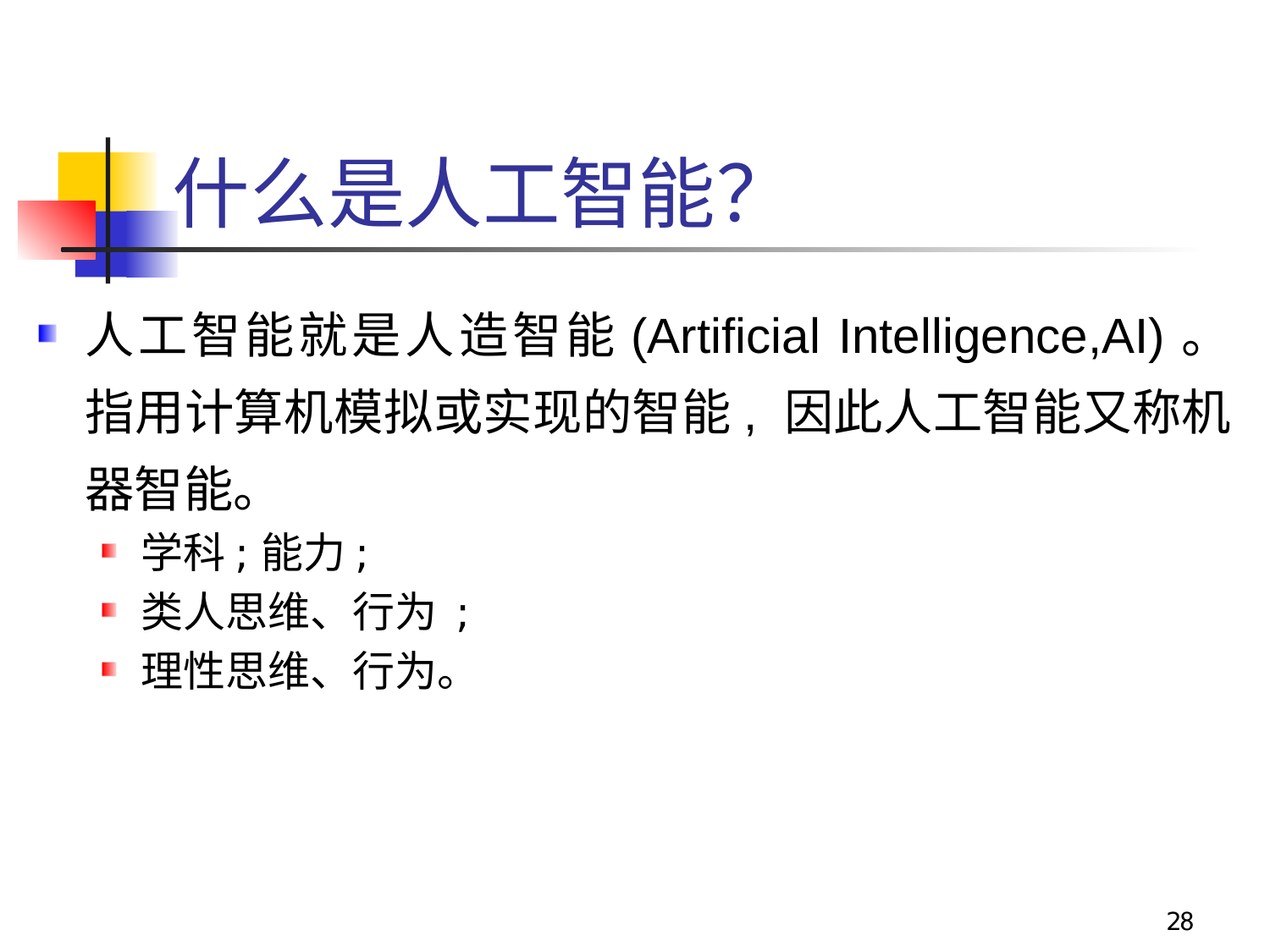

# 什么是人工智能？
人工智能就是人造智能(Artificial Intelligence,AI)。指用计算机模拟或实现的智能, 因此人工智能又称机器智能。
学科;能力;
类人思维、行为 ;
理性思维、行为。

28